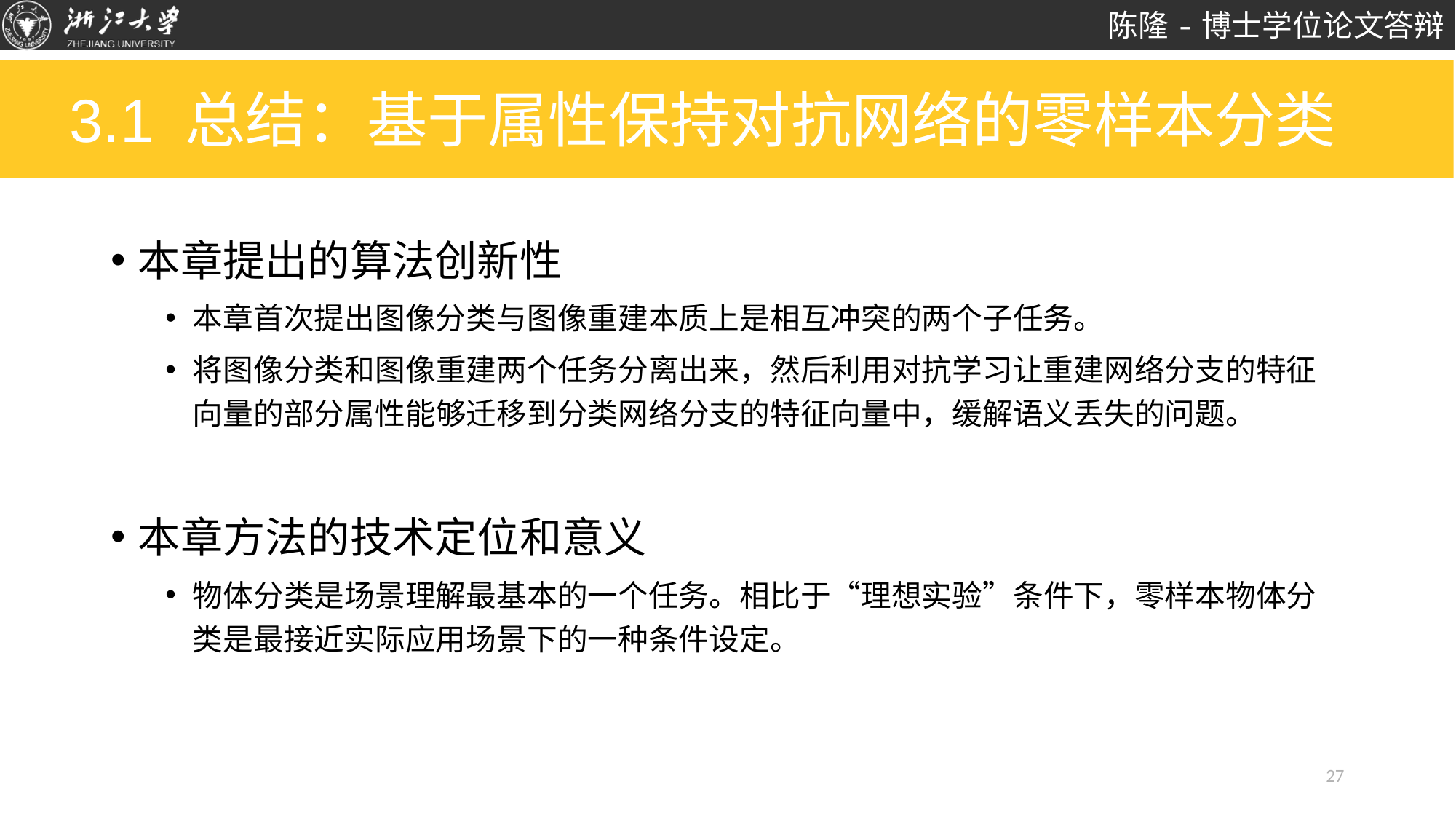

# 3.1 总结：基于属性保持对抗网络的零样本分类
本章提出的算法创新性
本章首次提出图像分类与图像重建本质上是相互冲突的两个子任务。
将图像分类和图像重建两个任务分离出来，然后利用对抗学习让重建网络分支的特征向量的部分属性能够迁移到分类网络分支的特征向量中，缓解语义丢失的问题。

本章方法的技术定位和意义
物体分类是场景理解最基本的一个任务。相比于“理想实验”条件下，零样本物体分类是最接近实际应用场景下的一种条件设定。
27